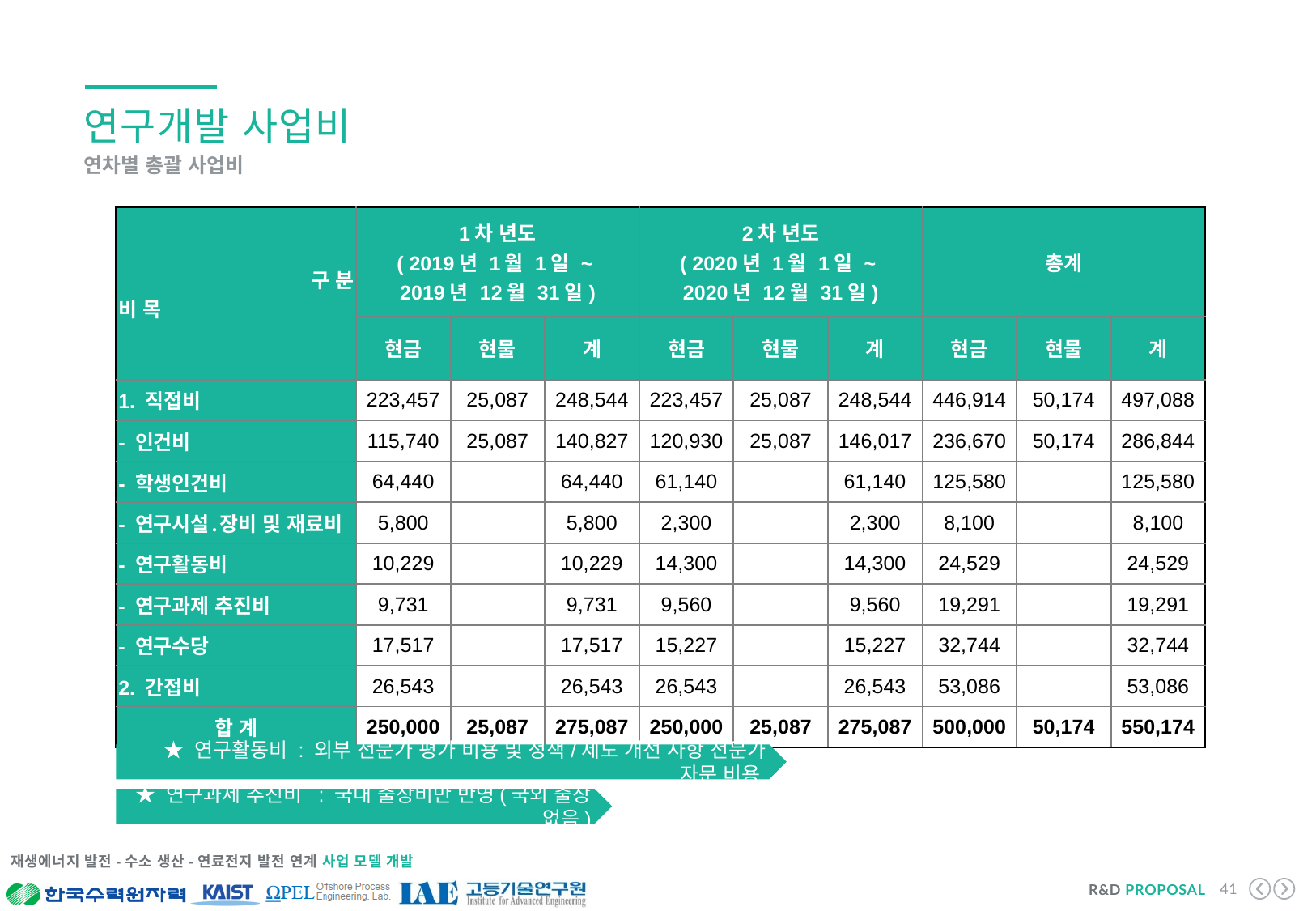

연구개발 사업비
연차별 총괄 사업비
| 구 분 비 목 | 1차 년도 ( 2019년 1월 1일 ~ 2019년 12월 31일) |  |  | 2차 년도 ( 2020년 1월 1일 ~ 2020년 12월 31일) |  |  | 총계 |  |  |
| --- | --- | --- | --- | --- | --- | --- | --- | --- | --- |
|  | 현금 | 현물 | 계 | 현금 | 현물 | 계 | 현금 | 현물 | 계 |
| 1. 직접비 | 223,457 | 25,087 | 248,544 | 223,457 | 25,087 | 248,544 | 446,914 | 50,174 | 497,088 |
| - 인건비 | 115,740 | 25,087 | 140,827 | 120,930 | 25,087 | 146,017 | 236,670 | 50,174 | 286,844 |
| - 학생인건비 | 64,440 |  | 64,440 | 61,140 |  | 61,140 | 125,580 |  | 125,580 |
| - 연구시설․장비 및 재료비 | 5,800 |  | 5,800 | 2,300 |  | 2,300 | 8,100 |  | 8,100 |
| - 연구활동비 | 10,229 |  | 10,229 | 14,300 |  | 14,300 | 24,529 |  | 24,529 |
| - 연구과제 추진비 | 9,731 |  | 9,731 | 9,560 |  | 9,560 | 19,291 |  | 19,291 |
| - 연구수당 | 17,517 |  | 17,517 | 15,227 |  | 15,227 | 32,744 |  | 32,744 |
| 2. 간접비 | 26,543 |  | 26,543 | 26,543 |  | 26,543 | 53,086 |  | 53,086 |
| 합 계 | 250,000 | 25,087 | 275,087 | 250,000 | 25,087 | 275,087 | 500,000 | 50,174 | 550,174 |
★ 연구활동비 : 외부 전문가 평가 비용 및 정책/제도 개선 사항 전문가 자문 비용
★ 연구과제 추진비  : 국내 출장비만 반영(국외 출장 없음)